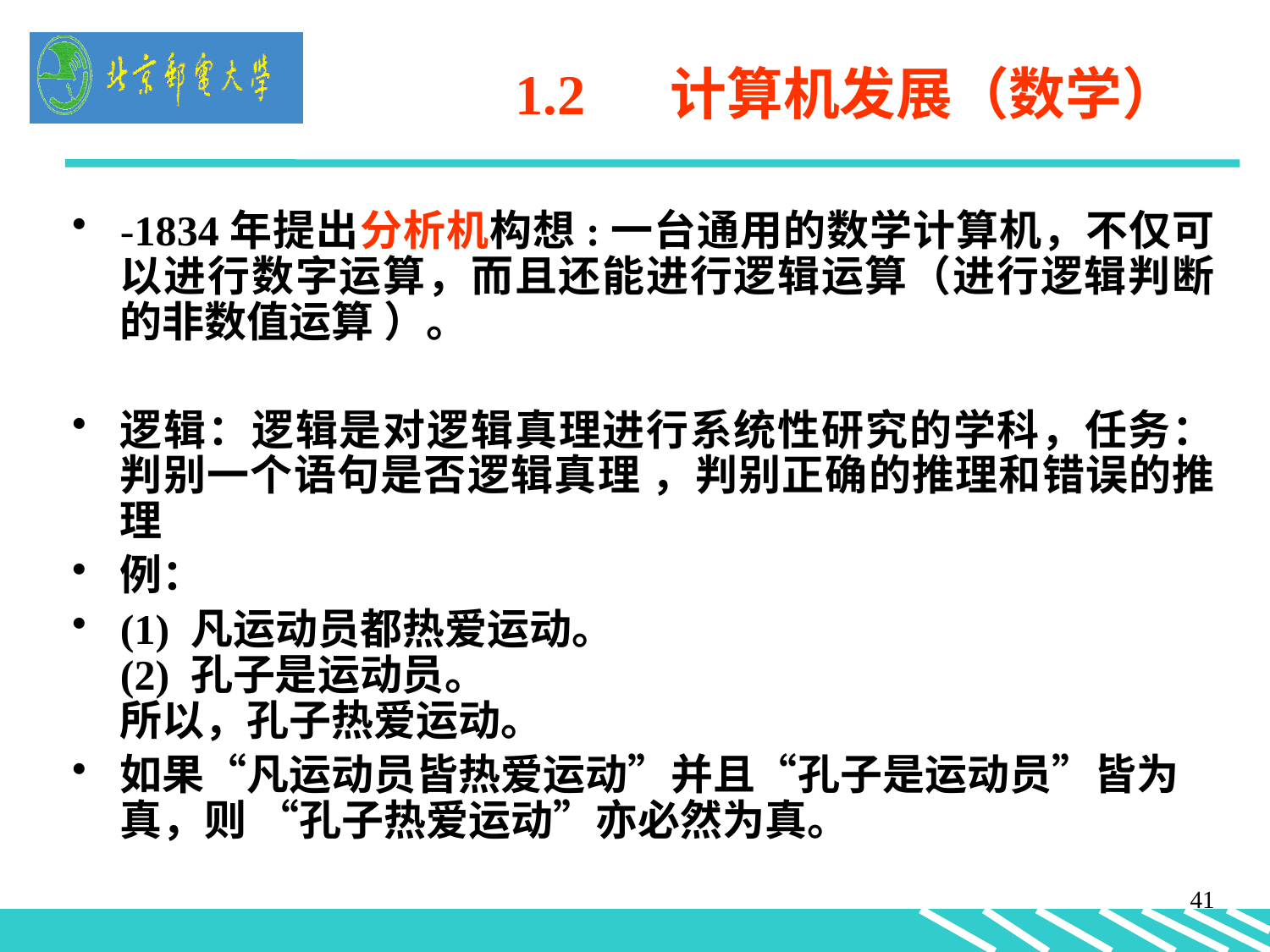

1.2     计算机发展（数学）
-1834年提出分析机构想:一台通用的数学计算机，不仅可以进行数字运算，而且还能进行逻辑运算（进行逻辑判断的非数值运算 ）。

逻辑：逻辑是对逻辑真理进行系统性研究的学科，任务：判别一个语句是否逻辑真理 ，判别正确的推理和错误的推理
例：
(1) 凡运动员都热爱运动。
(2) 孔子是运动员。
所以，孔子热爱运动。
如果“凡运动员皆热爱运动”并且“孔子是运动员”皆为真，则 “孔子热爱运动”亦必然为真。
41